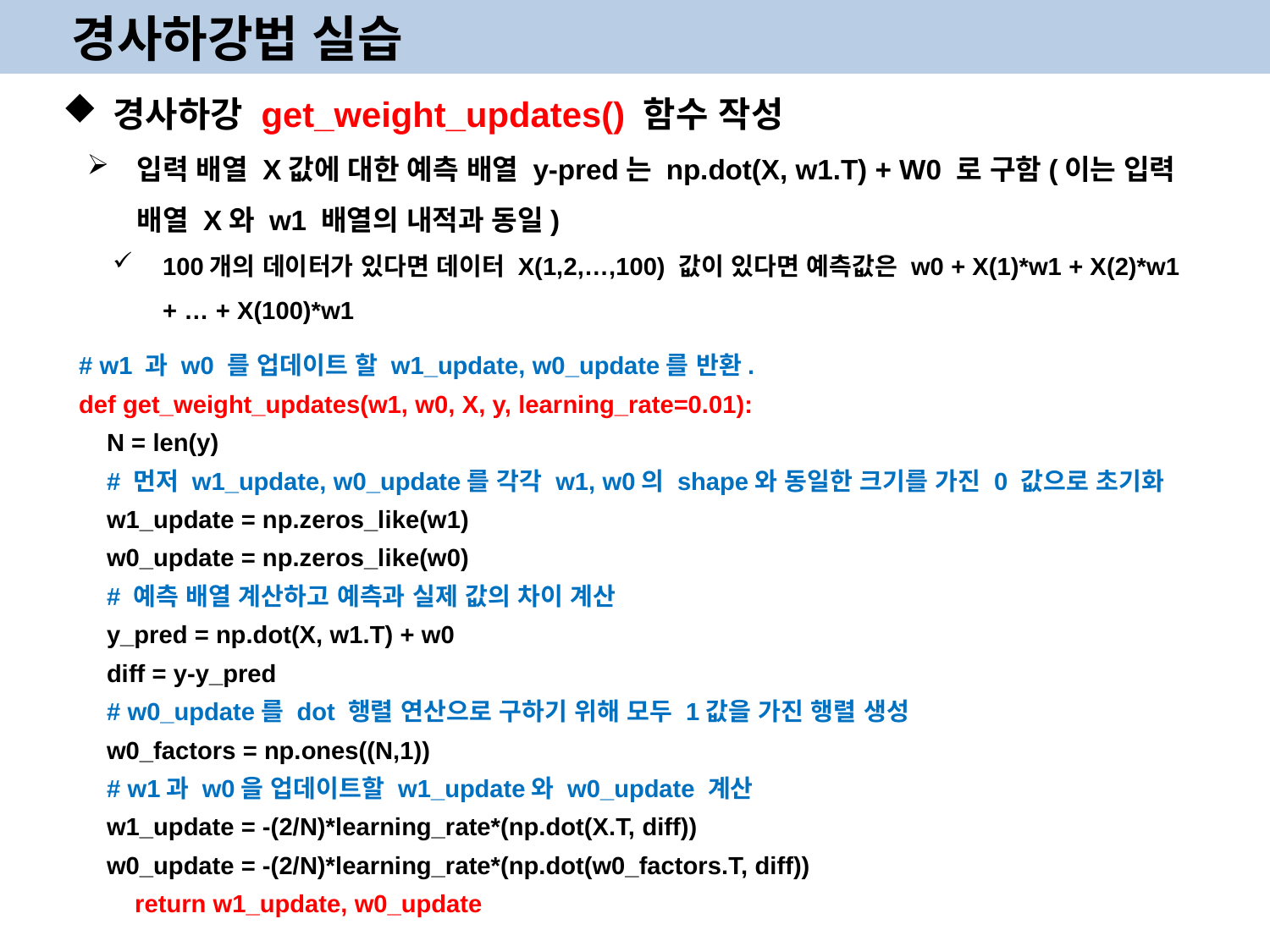

경사하강법 실습
경사하강 get_weight_updates() 함수 작성
입력 배열 X값에 대한 예측 배열 y-pred는 np.dot(X, w1.T) + W0 로 구함(이는 입력 배열 X와 w1 배열의 내적과 동일)
100개의 데이터가 있다면 데이터 X(1,2,…,100) 값이 있다면 예측값은 w0 + X(1)*w1 + X(2)*w1 + … + X(100)*w1
# w1 과 w0 를 업데이트 할 w1_update, w0_update를 반환.
def get_weight_updates(w1, w0, X, y, learning_rate=0.01):
    N = len(y)
    # 먼저 w1_update, w0_update를 각각 w1, w0의 shape와 동일한 크기를 가진 0 값으로 초기화
    w1_update = np.zeros_like(w1)
    w0_update = np.zeros_like(w0)
    # 예측 배열 계산하고 예측과 실제 값의 차이 계산
    y_pred = np.dot(X, w1.T) + w0
    diff = y-y_pred
    # w0_update를 dot 행렬 연산으로 구하기 위해 모두 1값을 가진 행렬 생성
    w0_factors = np.ones((N,1))
    # w1과 w0을 업데이트할 w1_update와 w0_update 계산
    w1_update = -(2/N)*learning_rate*(np.dot(X.T, diff))
    w0_update = -(2/N)*learning_rate*(np.dot(w0_factors.T, diff))
        return w1_update, w0_update